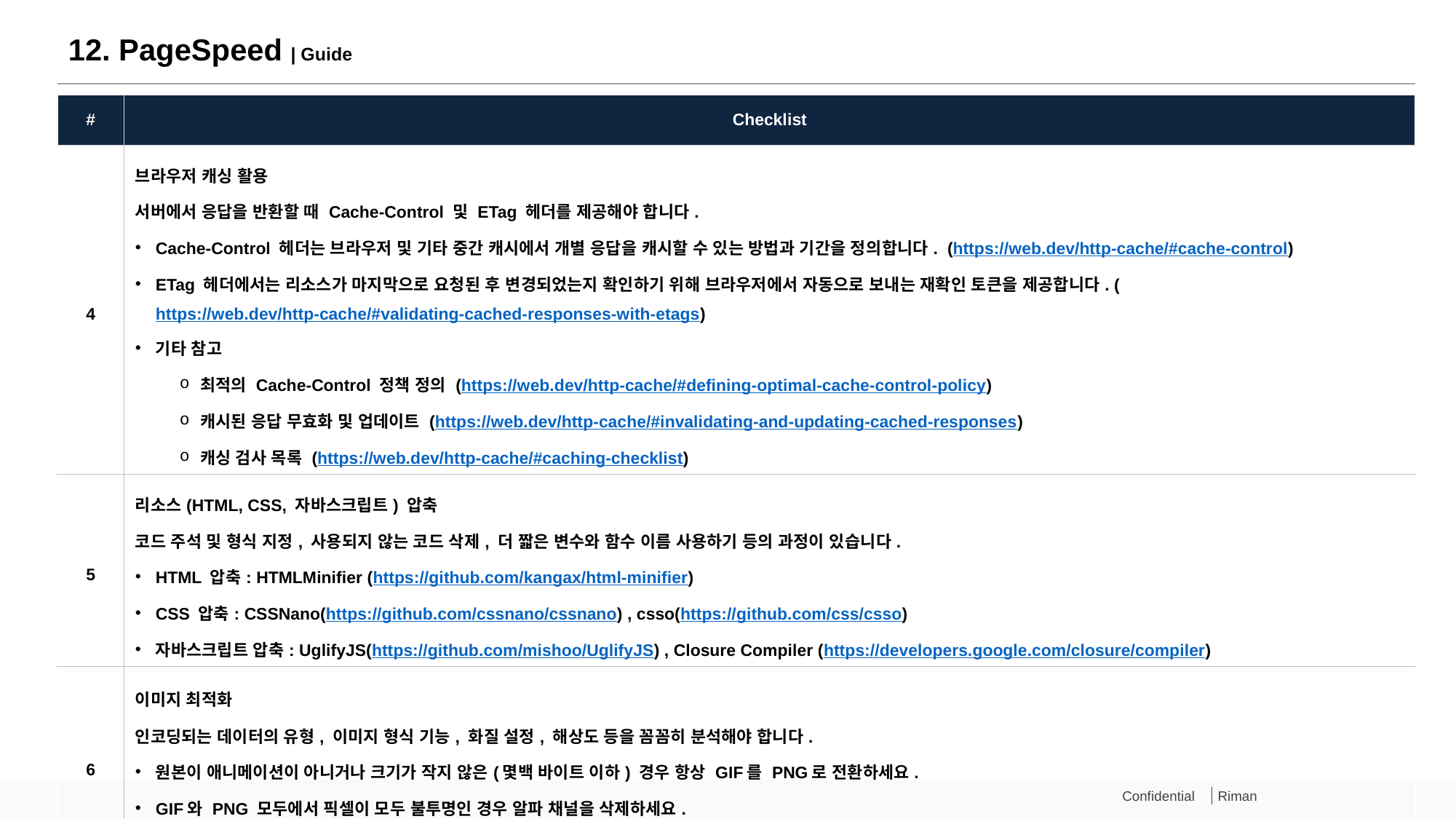

# 12. PageSpeed | Guide

| # | Checklist |
| --- | --- |
| 4 | 브라우저 캐싱 활용 서버에서 응답을 반환할 때 Cache-Control 및 ETag 헤더를 제공해야 합니다. Cache-Control 헤더는 브라우저 및 기타 중간 캐시에서 개별 응답을 캐시할 수 있는 방법과 기간을 정의합니다. (https://web.dev/http-cache/#cache-control) ETag 헤더에서는 리소스가 마지막으로 요청된 후 변경되었는지 확인하기 위해 브라우저에서 자동으로 보내는 재확인 토큰을 제공합니다. (https://web.dev/http-cache/#validating-cached-responses-with-etags) 기타 참고 최적의 Cache-Control 정책 정의 (https://web.dev/http-cache/#defining-optimal-cache-control-policy) 캐시된 응답 무효화 및 업데이트 (https://web.dev/http-cache/#invalidating-and-updating-cached-responses) 캐싱 검사 목록 (https://web.dev/http-cache/#caching-checklist) |
| 5 | 리소스(HTML, CSS, 자바스크립트) 압축 코드 주석 및 형식 지정, 사용되지 않는 코드 삭제, 더 짧은 변수와 함수 이름 사용하기 등의 과정이 있습니다. HTML 압축: HTMLMinifier (https://github.com/kangax/html-minifier) CSS 압축: CSSNano(https://github.com/cssnano/cssnano) , csso(https://github.com/css/csso) 자바스크립트 압축: UglifyJS(https://github.com/mishoo/UglifyJS) , Closure Compiler (https://developers.google.com/closure/compiler) |
| 6 | 이미지 최적화 인코딩되는 데이터의 유형, 이미지 형식 기능, 화질 설정, 해상도 등을 꼼꼼히 분석해야 합니다. 원본이 애니메이션이 아니거나 크기가 작지 않은(몇백 바이트 이하) 경우 항상 GIF를 PNG로 전환하세요. GIF와 PNG 모두에서 픽셀이 모두 불투명인 경우 알파 채널을 삭제하세요. convert 바이너리 도구(https://www.imagemagick.org/script/convert.php)를 사용하여 GIF, PNG, JPEG를 최적화하세요. |